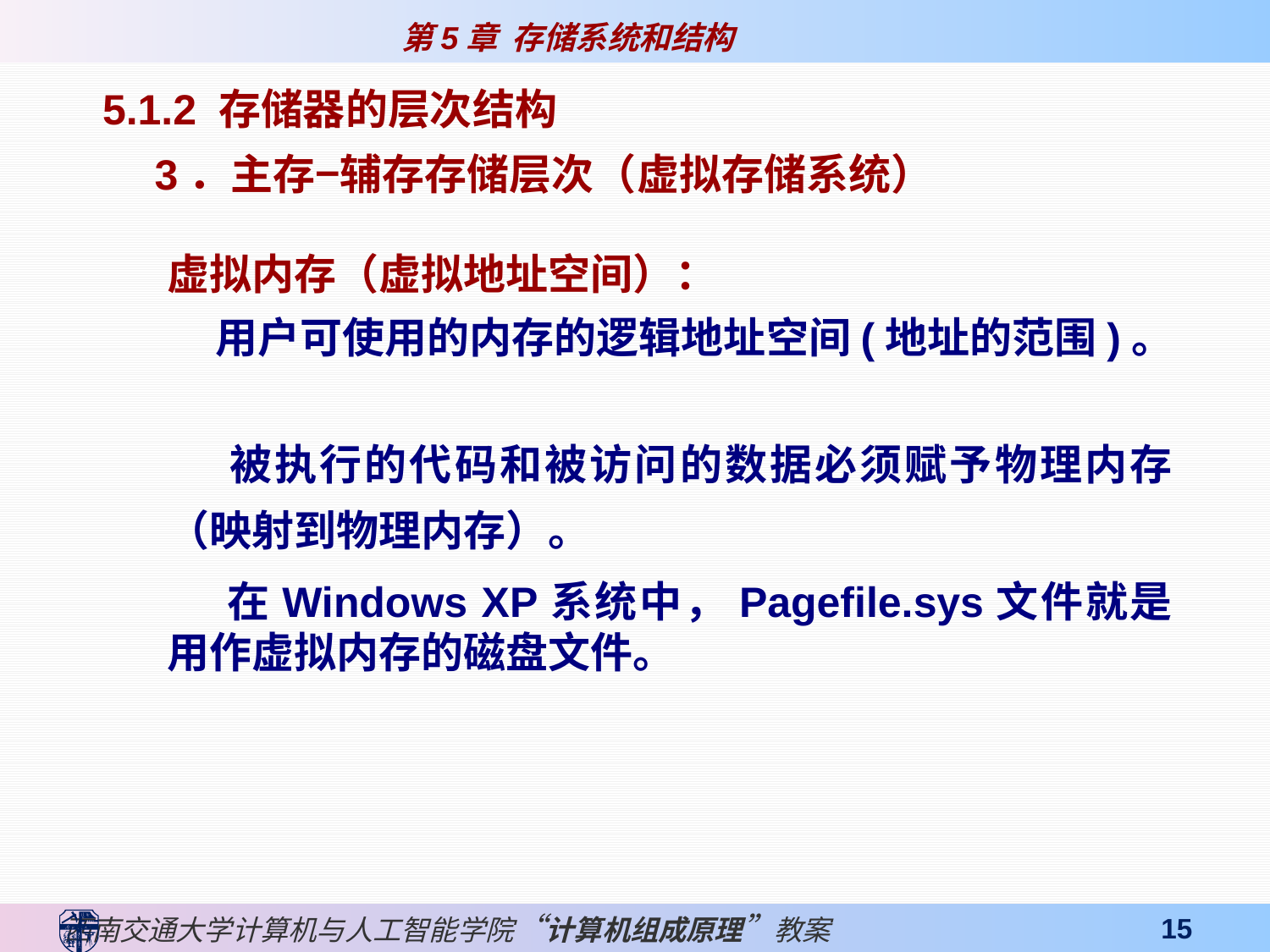

5.1.2 存储器的层次结构
3．主存−辅存存储层次（虚拟存储系统）
虚拟内存（虚拟地址空间）：
    用户可使用的内存的逻辑地址空间(地址的范围)。
    被执行的代码和被访问的数据必须赋予物理内存（映射到物理内存）。
    在Windows XP系统中，Pagefile.sys文件就是用作虚拟内存的磁盘文件。